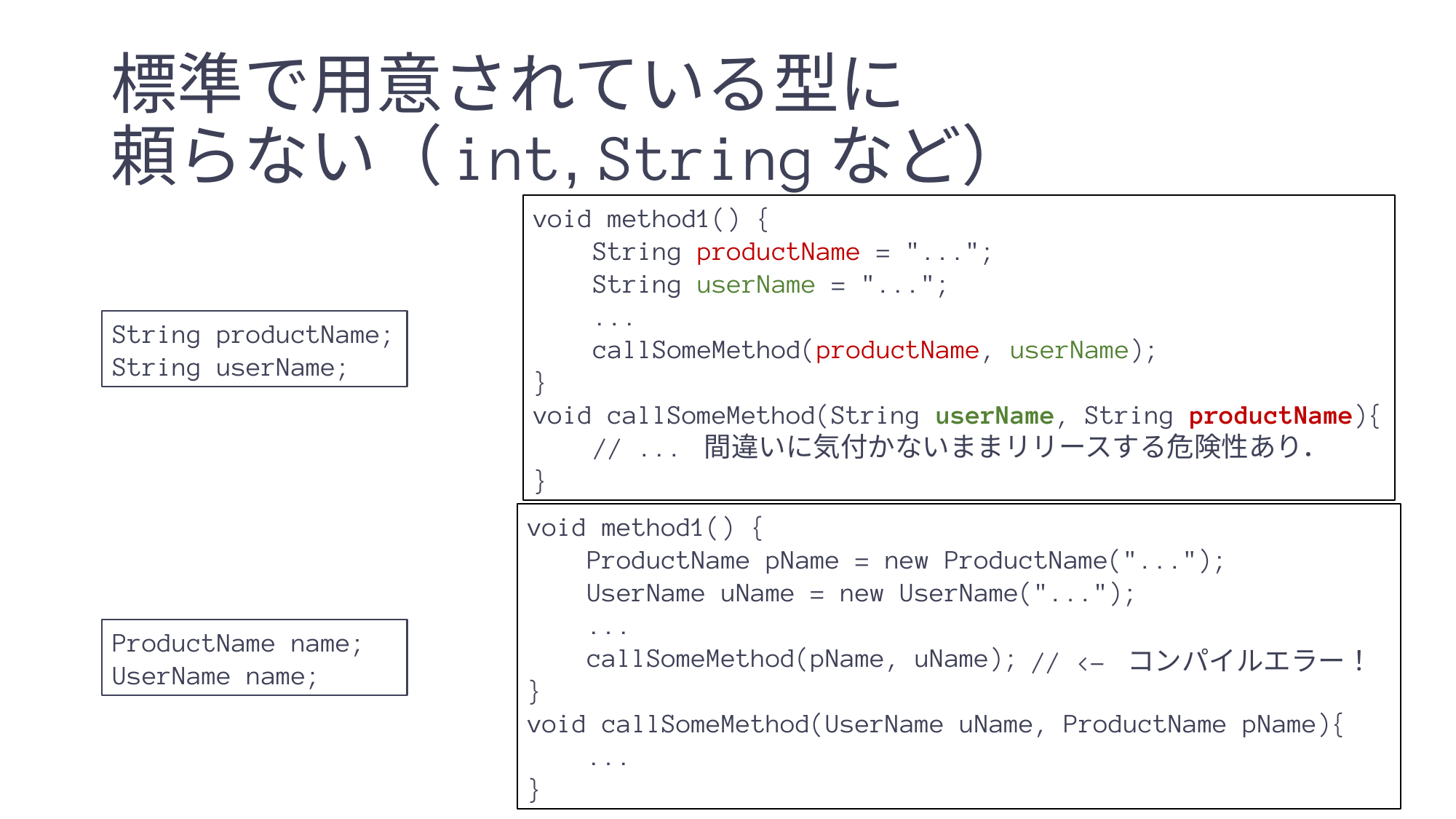

# 標準で用意されている型に 頼らない（int, Stringなど）
void method1() {
    String productName = "...";
    String userName = "...";
    ...
    callSomeMethod(productName, userName);
}
void callSomeMethod(String userName, String productName){
    // ... 間違いに気付かないままリリースする危険性あり．
}
String productName;
String userName;
void method1() {
    ProductName pName = new ProductName("...");
    UserName uName = new UserName("...");
    ...
    callSomeMethod(pName, uName);
}
void callSomeMethod(UserName uName, ProductName pName){
    ...
}
ProductName name;
UserName name;
 // <- コンパイルエラー！
ソフトウェア設計
44